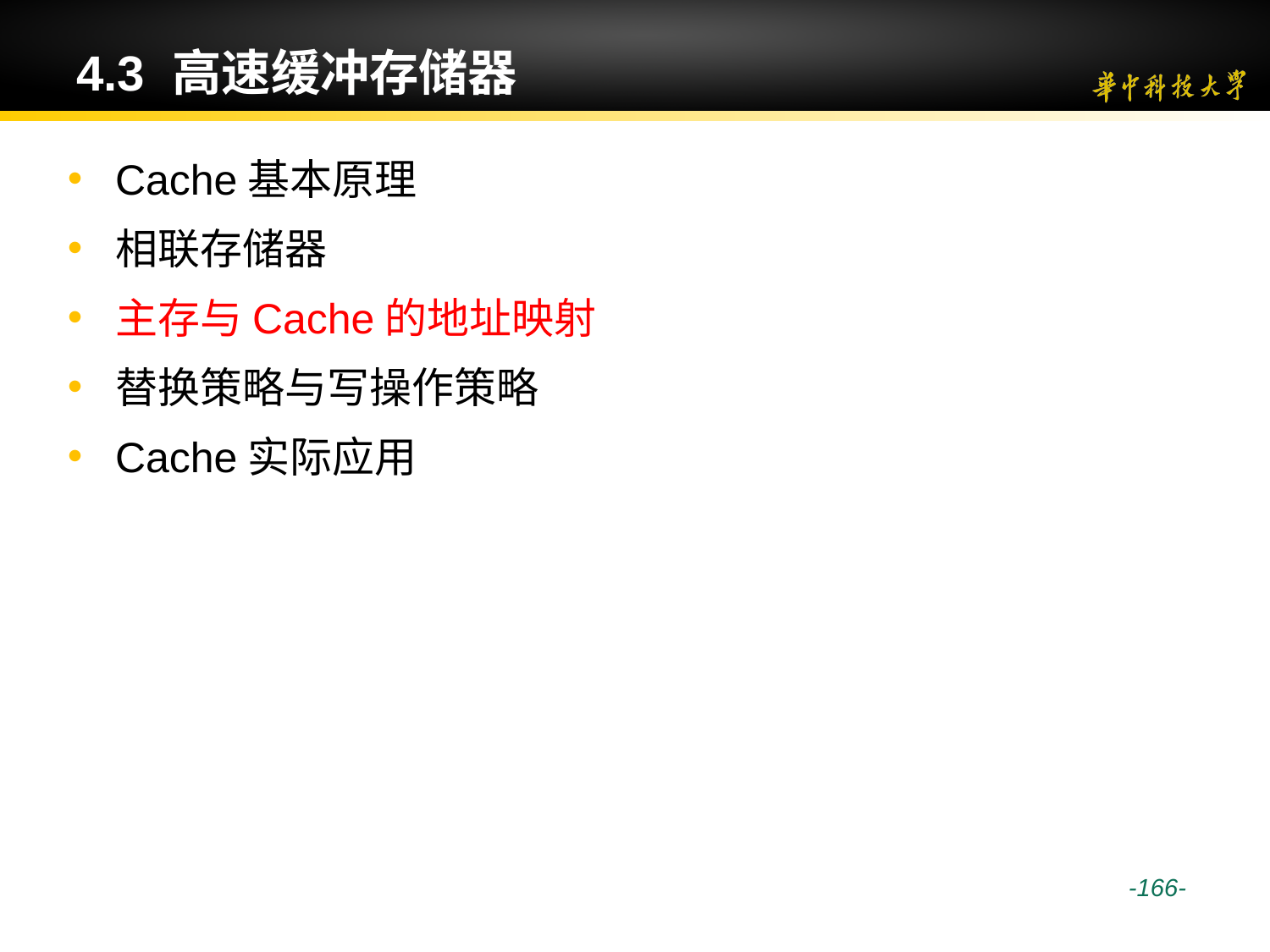

# 4.3 高速缓冲存储器
Cache基本原理
相联存储器
主存与Cache的地址映射
替换策略与写操作策略
Cache实际应用

 -166-